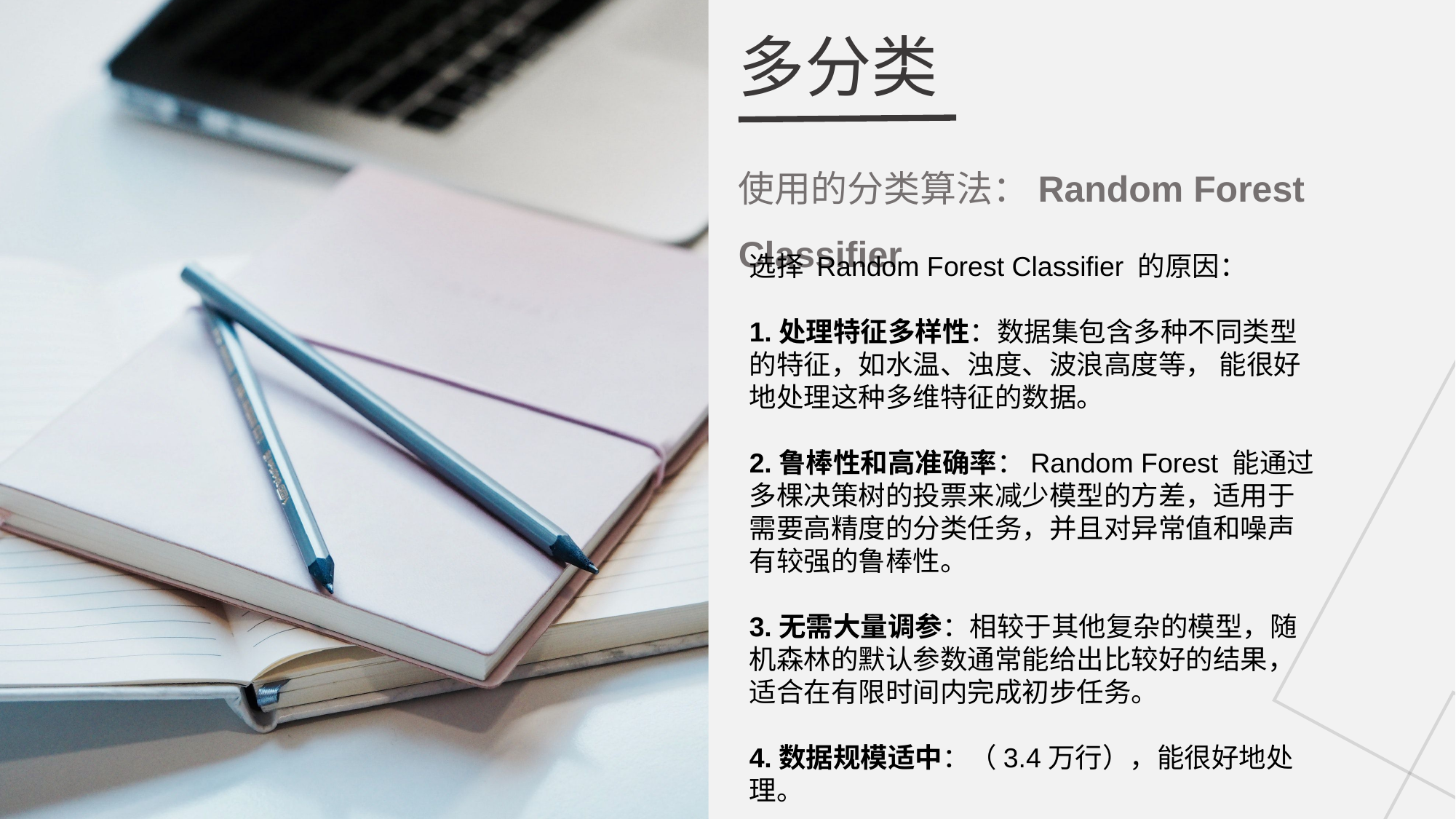

多分类
使用的分类算法：Random Forest Classifier
选择 Random Forest Classifier 的原因：

1.处理特征多样性：数据集包含多种不同类型的特征，如水温、浊度、波浪高度等， 能很好地处理这种多维特征的数据。

2.鲁棒性和高准确率：Random Forest 能通过多棵决策树的投票来减少模型的方差，适用于需要高精度的分类任务，并且对异常值和噪声有较强的鲁棒性。

3.无需大量调参：相较于其他复杂的模型，随机森林的默认参数通常能给出比较好的结果，适合在有限时间内完成初步任务。

4.数据规模适中：（3.4万行），能很好地处理。